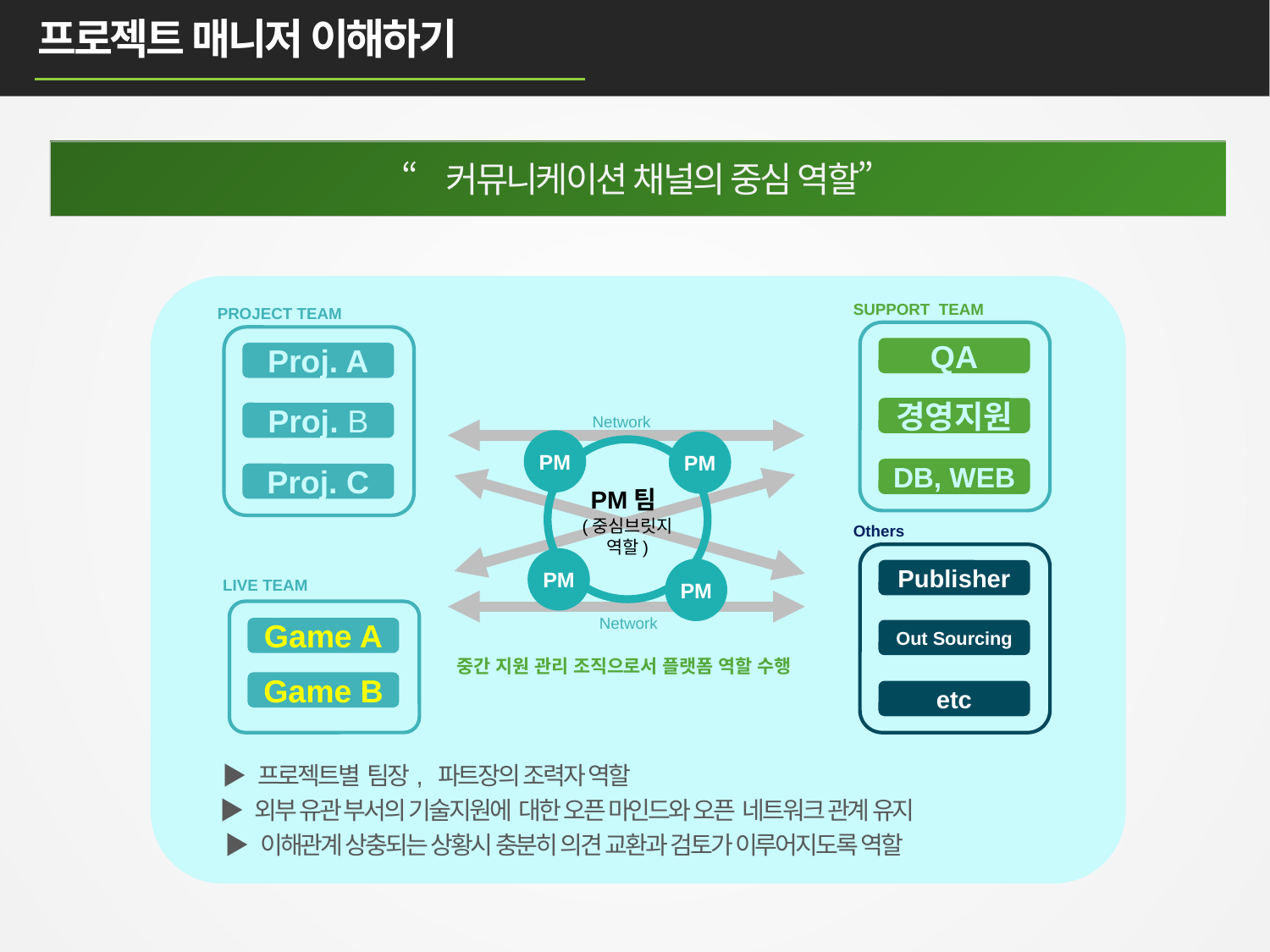

프로젝트 매니저 이해하기
“커뮤니케이션 채널의 중심 역할”

SUPPORT  TEAM
PROJECT TEAM

QA
Proj. A
경영지원
Proj. B
Network
PM
PM
PM팀
(중심브릿지
역할)
DB, WEB
Proj. C
Others

PM
PM
Publisher
LIVE TEAM

Network
Game A
Out Sourcing
중간 지원 관리 조직으로서 플랫폼 역할 수행
Game B
etc
▶ 프로젝트별  팀장,  파트장의 조력자 역할
▶ 외부 유관 부서의 기술지원에  대한 오픈 마인드와 오픈  네트워크 관계 유지
▶ 이해관계 상충되는 상황시 충분히 의견 교환과 검토가 이루어지도록 역할